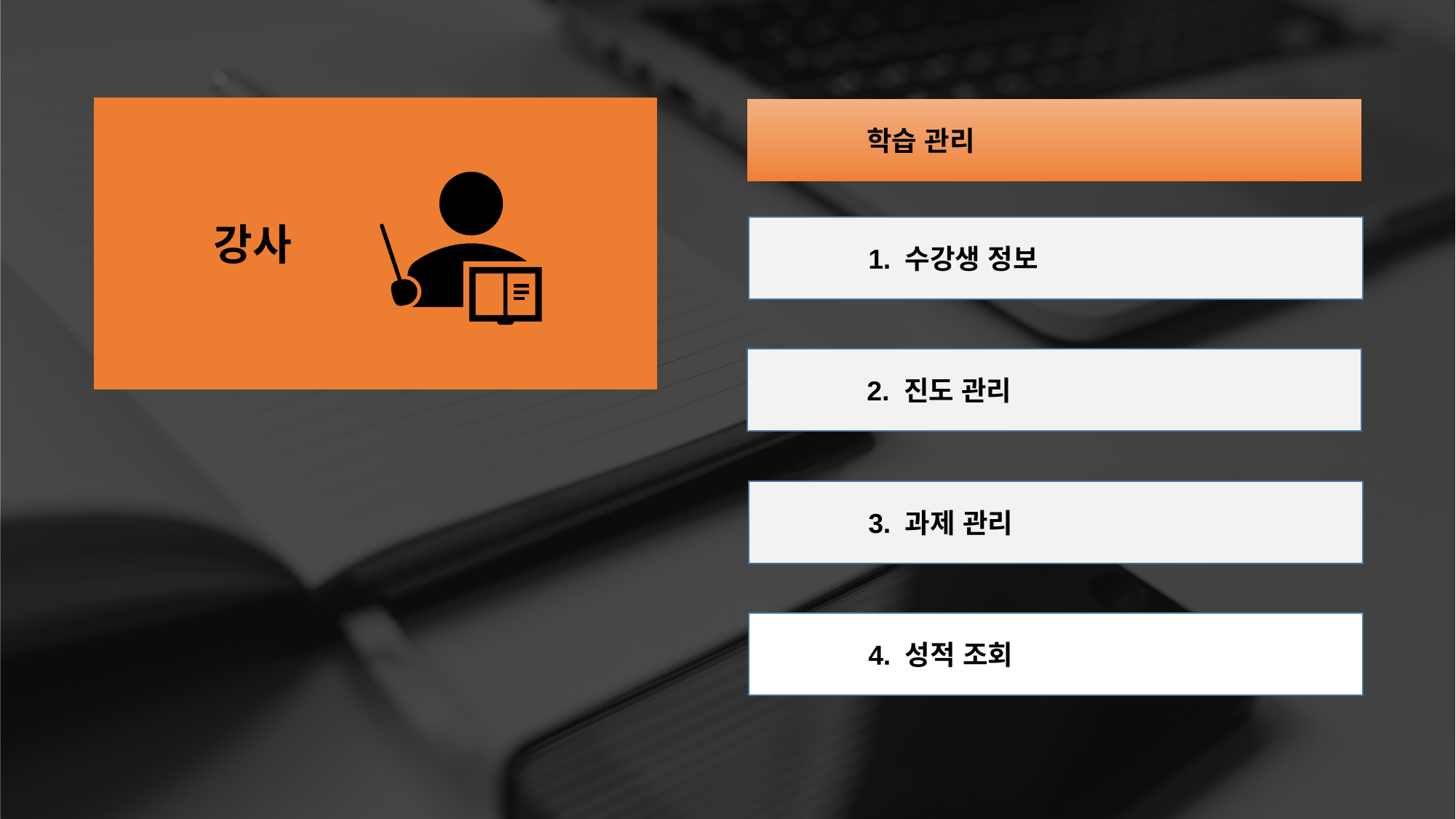

강사
	학습 관리

	1. 수강생 정보
	2. 진도 관리
	3. 과제 관리
	4. 성적 조회